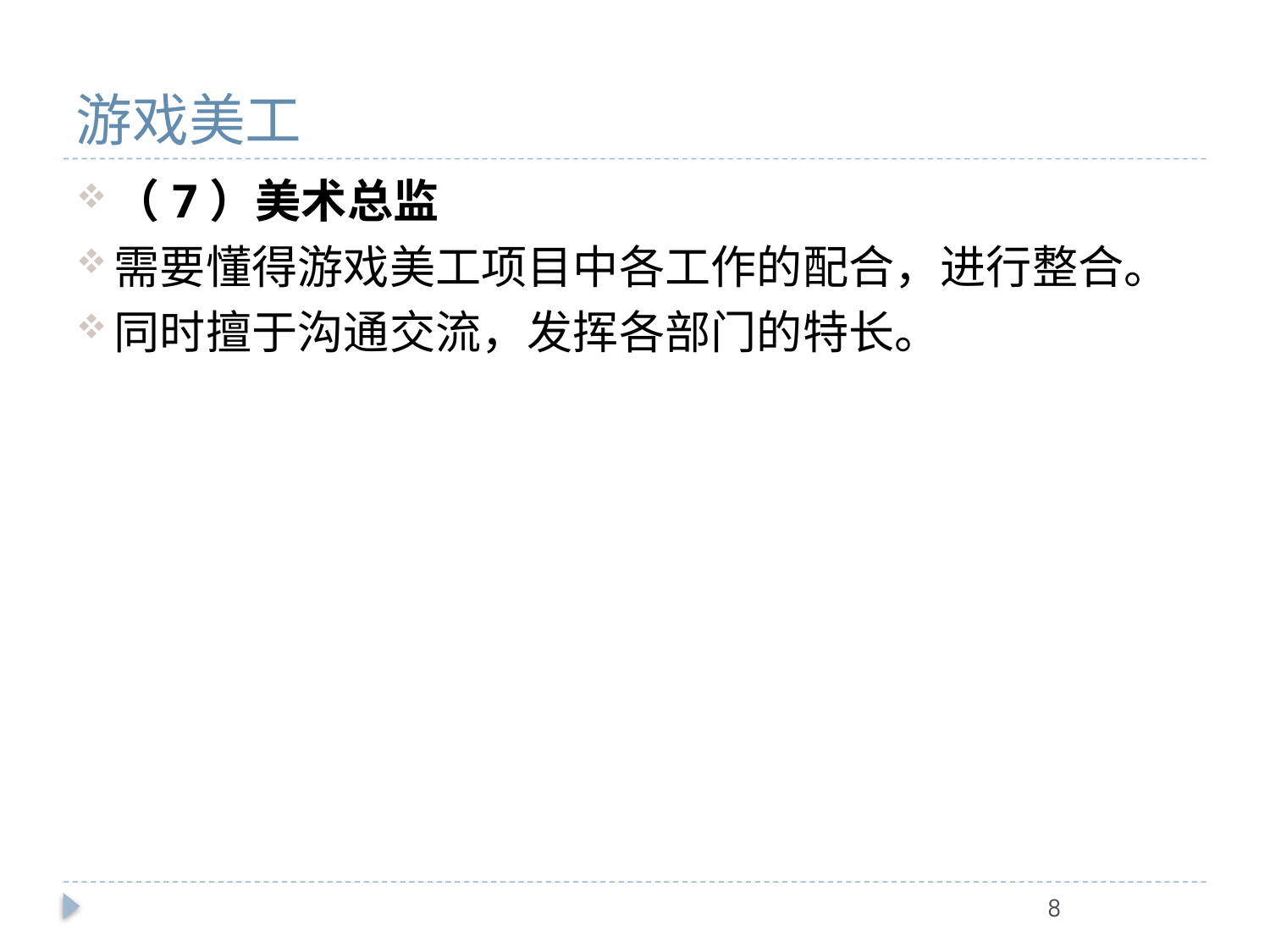

# 游戏美工
（7）美术总监
需要懂得游戏美工项目中各工作的配合，进行整合。
同时擅于沟通交流，发挥各部门的特长。
8